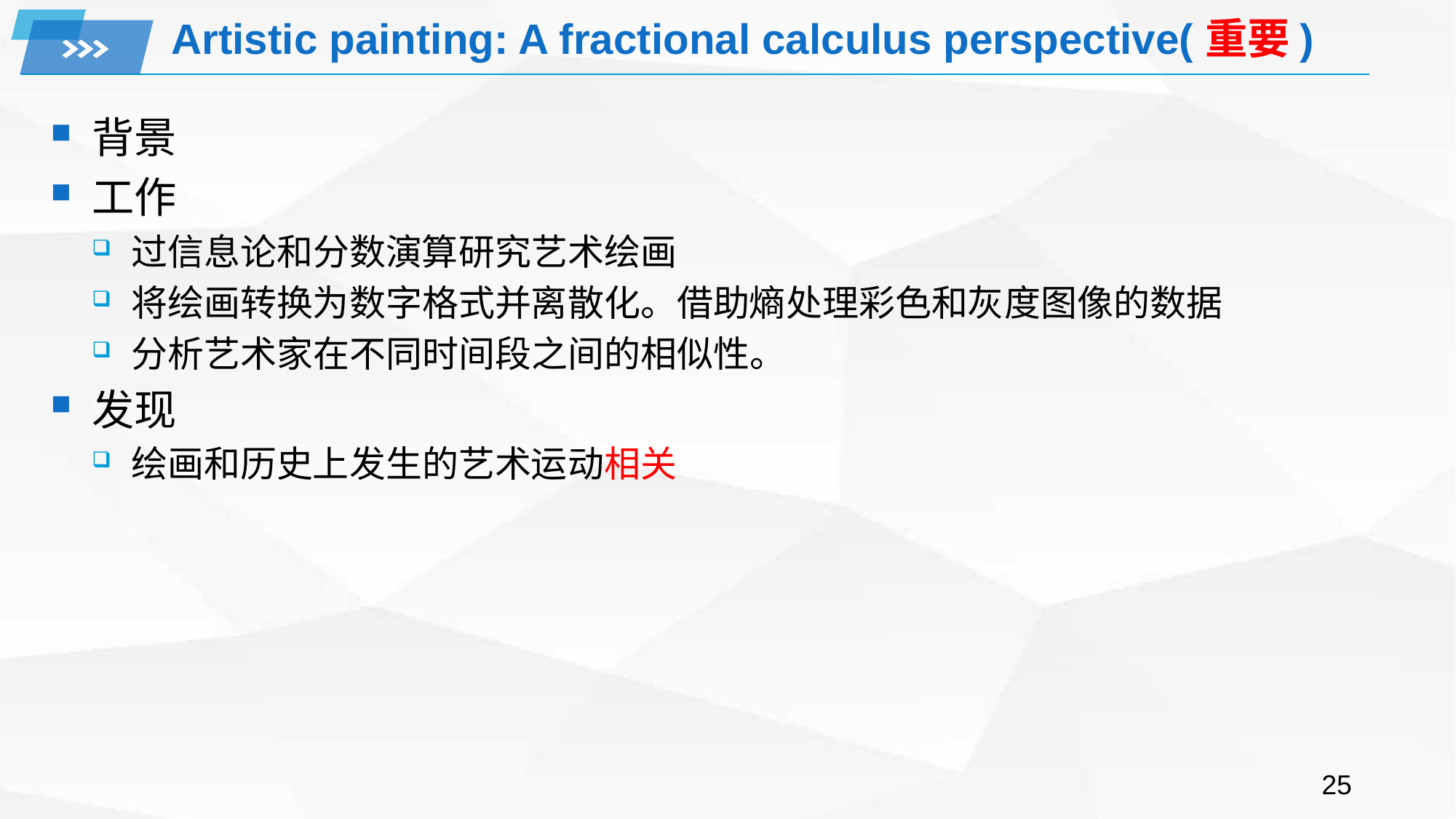

# Artistic painting: A fractional calculus perspective(重要)
背景
工作
过信息论和分数演算研究艺术绘画
将绘画转换为数字格式并离散化。借助熵处理彩色和灰度图像的数据
分析艺术家在不同时间段之间的相似性。
发现
绘画和历史上发生的艺术运动相关